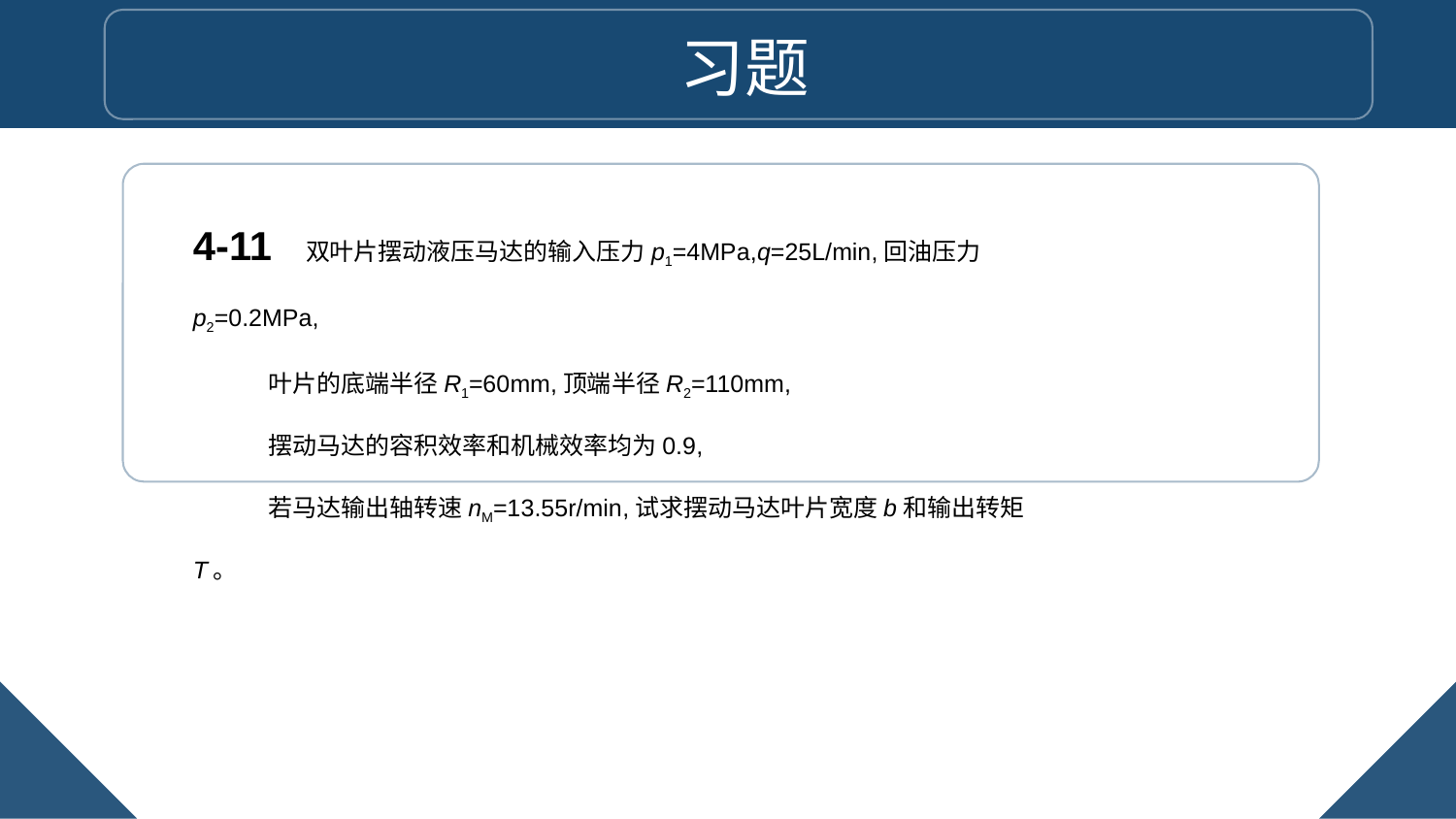

习题

4-11　双叶片摆动液压马达的输入压力p1=4MPa,q=25L/min,回油压力p2=0.2MPa,
             叶片的底端半径R1=60mm,顶端半径R2=110mm,
             摆动马达的容积效率和机械效率均为0.9,
             若马达输出轴转速nM=13.55r/min,试求摆动马达叶片宽度b和输出转矩T。